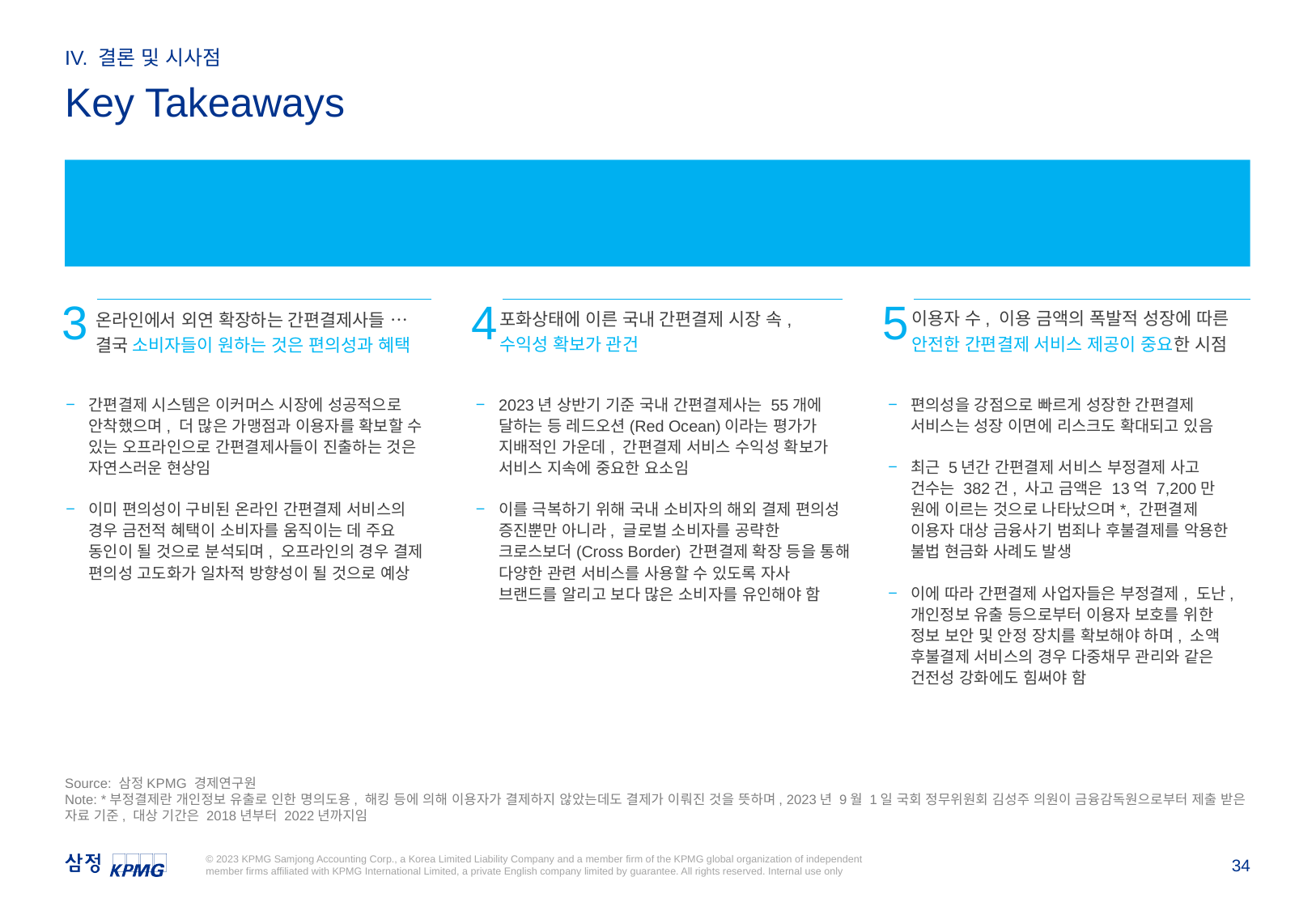

IV. 결론 및 시사점
Key Takeaways
경쟁 심화 속 시장에서 살아남을 간편결제 강자는? (2/2)
5
3
4
이용자 수, 이용 금액의 폭발적 성장에 따른 안전한 간편결제 서비스 제공이 중요한 시점
포화상태에 이른 국내 간편결제 시장 속, 수익성 확보가 관건
온라인에서 외연 확장하는 간편결제사들 … 결국 소비자들이 원하는 것은 편의성과 혜택
편의성을 강점으로 빠르게 성장한 간편결제 서비스는 성장 이면에 리스크도 확대되고 있음
최근 5년간 간편결제 서비스 부정결제 사고 건수는 382건, 사고 금액은 13억 7,200만 원에 이르는 것으로 나타났으며*, 간편결제 이용자 대상 금융사기 범죄나 후불결제를 악용한 불법 현금화 사례도 발생
이에 따라 간편결제 사업자들은 부정결제, 도난, 개인정보 유출 등으로부터 이용자 보호를 위한 정보 보안 및 안정 장치를 확보해야 하며, 소액 후불결제 서비스의 경우 다중채무 관리와 같은 건전성 강화에도 힘써야 함
간편결제 시스템은 이커머스 시장에 성공적으로 안착했으며, 더 많은 가맹점과 이용자를 확보할 수 있는 오프라인으로 간편결제사들이 진출하는 것은 자연스러운 현상임
이미 편의성이 구비된 온라인 간편결제 서비스의 경우 금전적 혜택이 소비자를 움직이는 데 주요 동인이 될 것으로 분석되며, 오프라인의 경우 결제 편의성 고도화가 일차적 방향성이 될 것으로 예상
2023년 상반기 기준 국내 간편결제사는 55개에 달하는 등 레드오션(Red Ocean)이라는 평가가 지배적인 가운데, 간편결제 서비스 수익성 확보가 서비스 지속에 중요한 요소임
이를 극복하기 위해 국내 소비자의 해외 결제 편의성 증진뿐만 아니라, 글로벌 소비자를 공략한 크로스보더(Cross Border) 간편결제 확장 등을 통해 다양한 관련 서비스를 사용할 수 있도록 자사 브랜드를 알리고 보다 많은 소비자를 유인해야 함
Source: 삼정KPMG 경제연구원
Note: *부정결제란 개인정보 유출로 인한 명의도용, 해킹 등에 의해 이용자가 결제하지 않았는데도 결제가 이뤄진 것을 뜻하며, 2023년 9월 1일 국회 정무위원회 김성주 의원이 금융감독원으로부터 제출 받은 자료 기준, 대상 기간은 2018년부터 2022년까지임